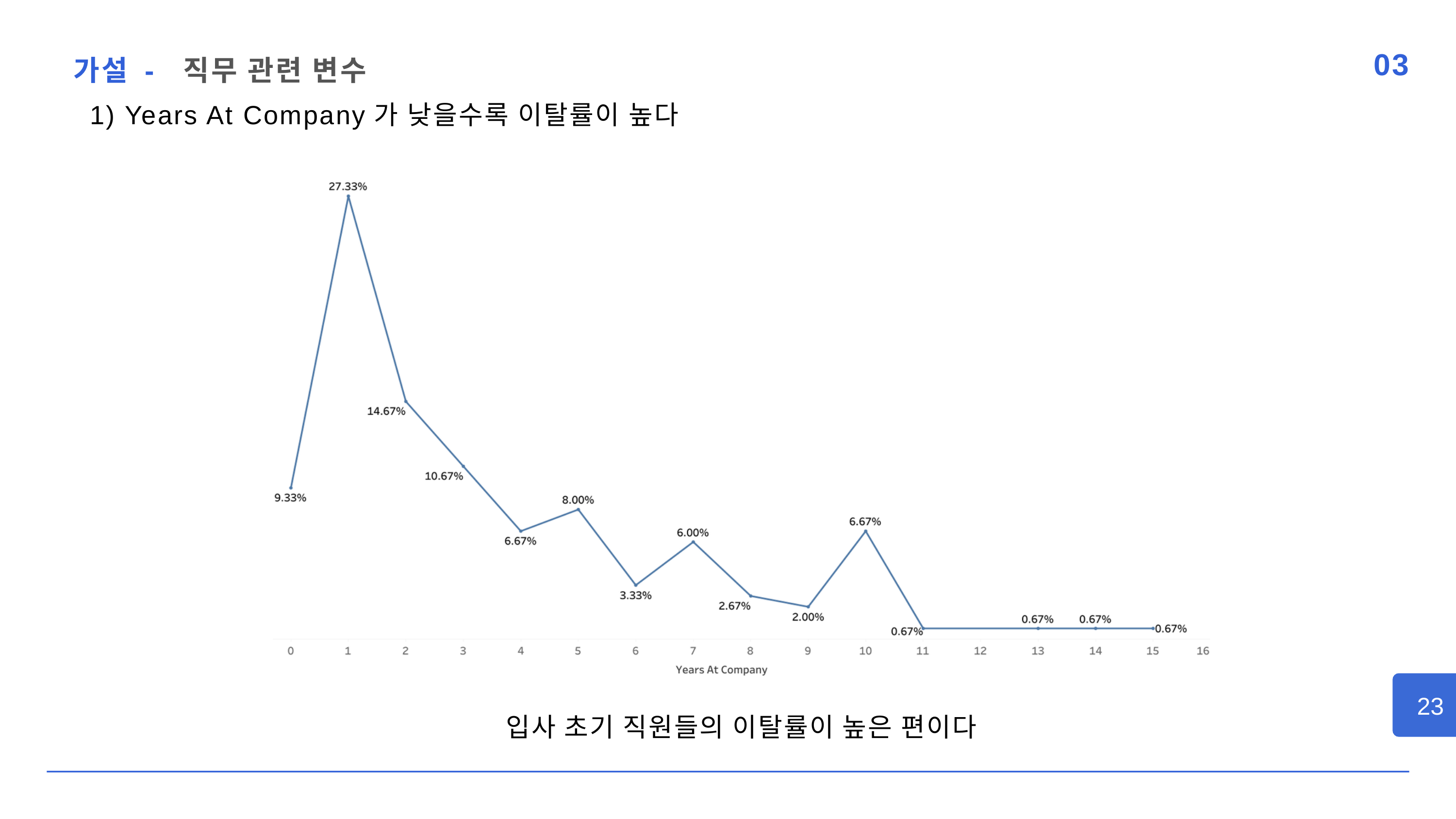

가설 -  직무 관련 변수
03
1) Years At Company가 낮을수록 이탈률이 높다

23

입사 초기 직원들의 이탈률이 높은 편이다